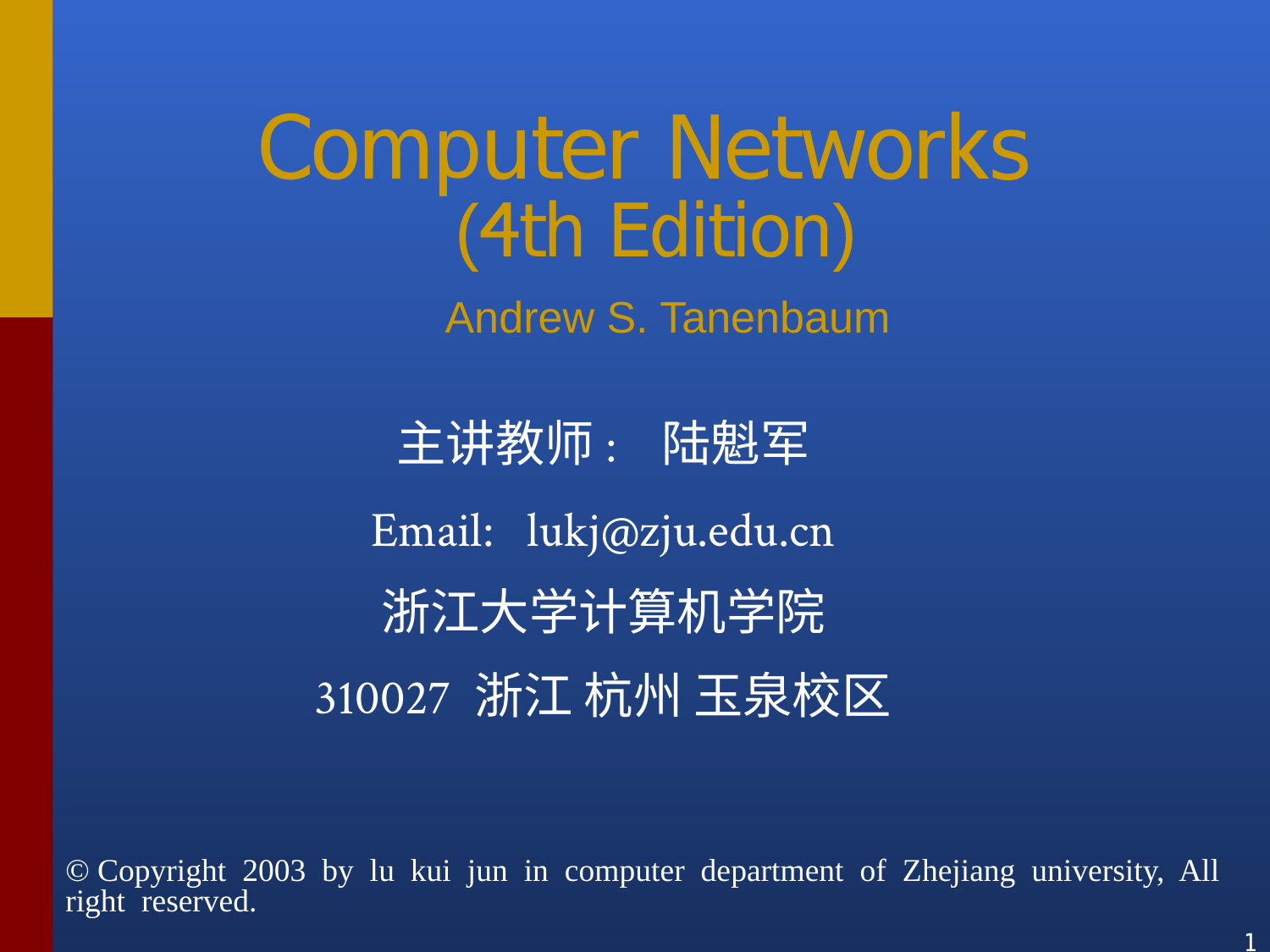

Computer Networks
(4th Edition)
 Andrew S. Tanenbaum
主讲教师:   陆魁军
Email:   lukj@zju.edu.cn
浙江大学计算机学院
310027 浙江 杭州 玉泉校区

© Copyright  2003  by  lu  kui  jun  in  computer  department  of  Zhejiang  university,  All right  reserved.
1